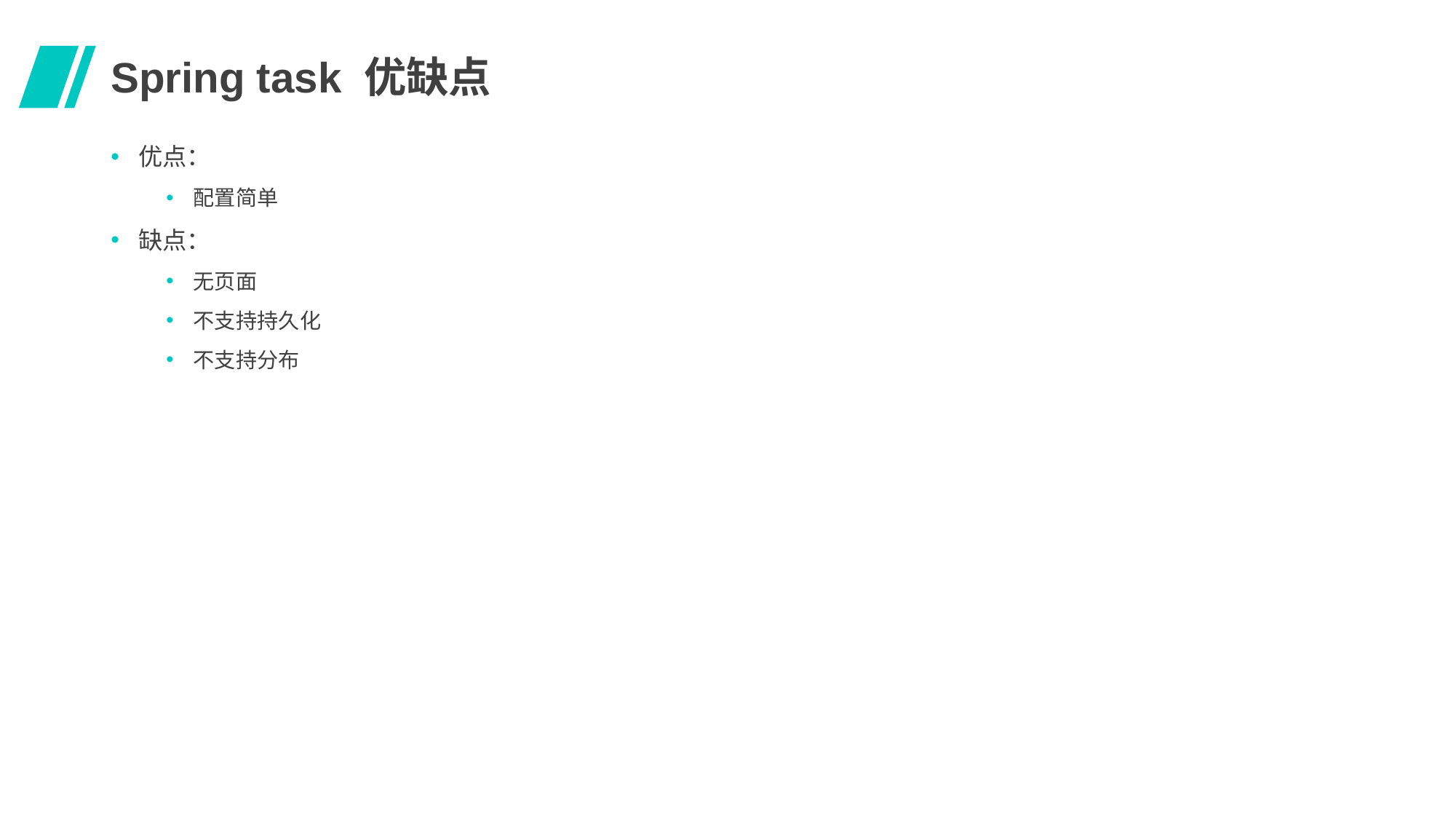

# Spring task 优缺点
优点：
配置简单
缺点：
无页面
不支持持久化
不支持分布